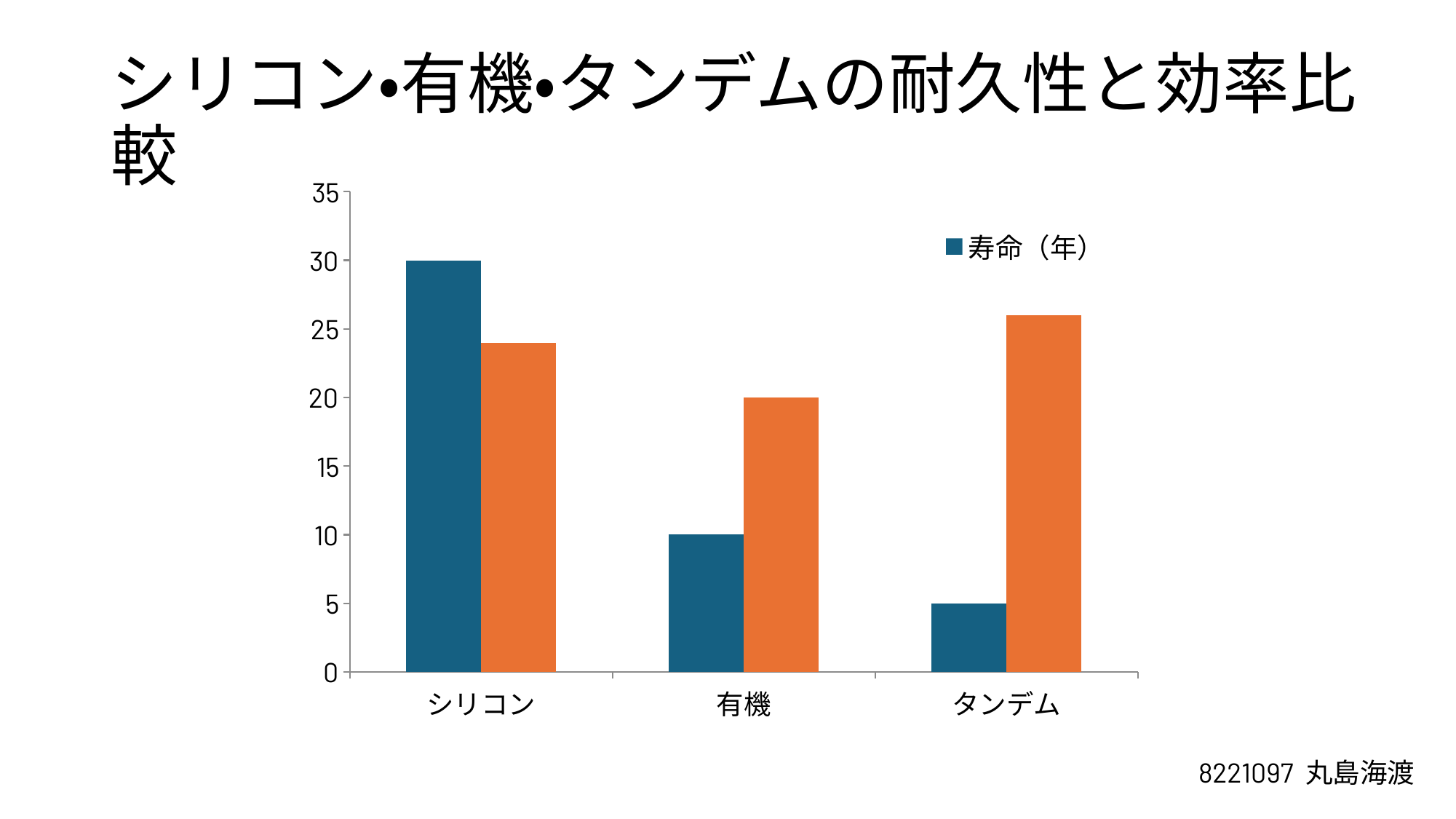

# シリコン・有機・タンデムの耐久性と効率比較

### Chart

| Category | 寿命（年） | 実験室効率（%） |
|---|---|---|
| シリコン | 30.0 | 24.0 |
| 有機 | 10.0 | 20.0 |
| タンデム | 5.0 | 26.0 |
8221097 丸島海渡